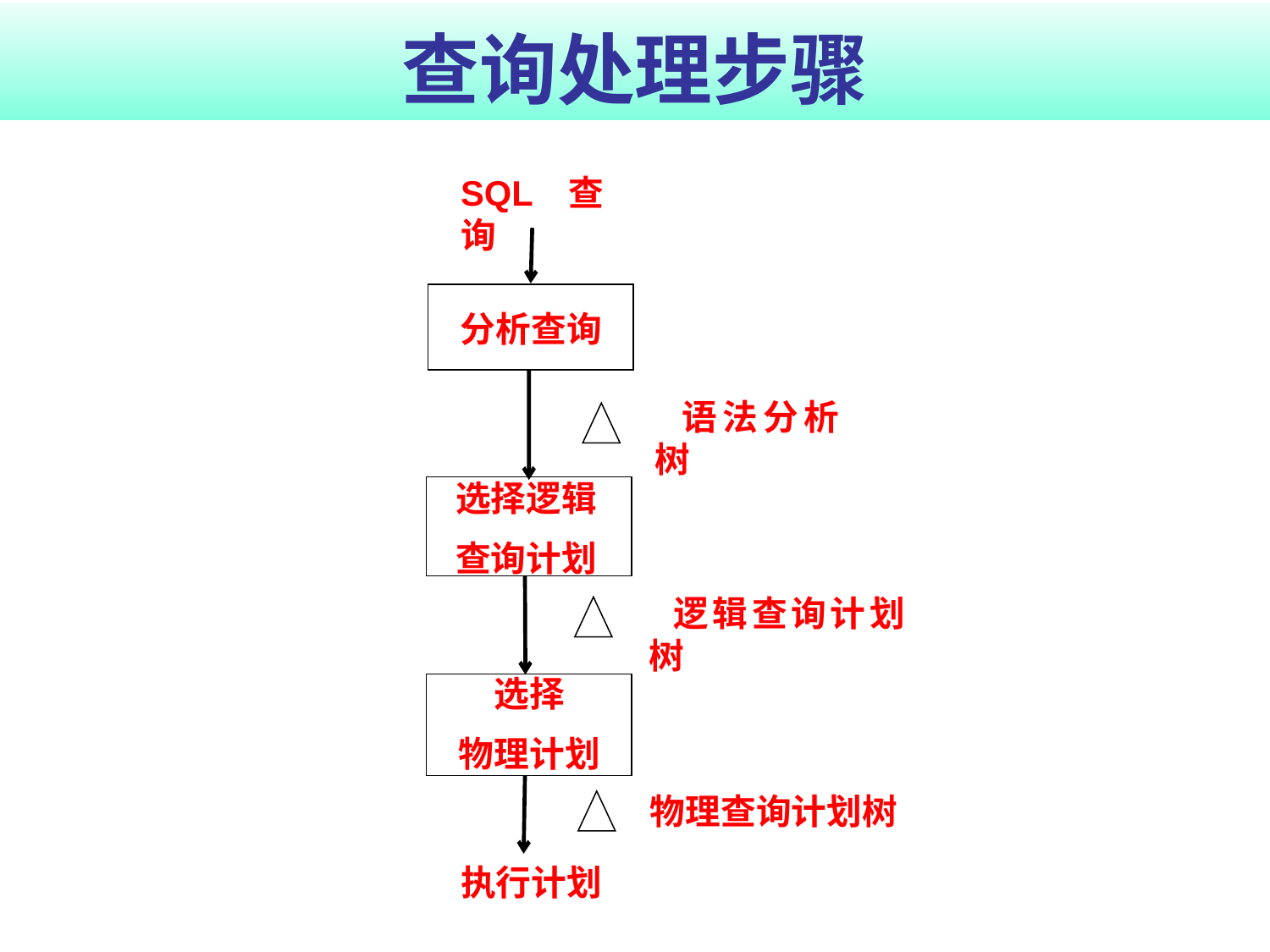

# 查询处理步骤
SQL查询

分析查询

 语法分析树

选择逻辑
查询计划

 逻辑查询计划树

选择
物理计划

物理查询计划树

执行计划